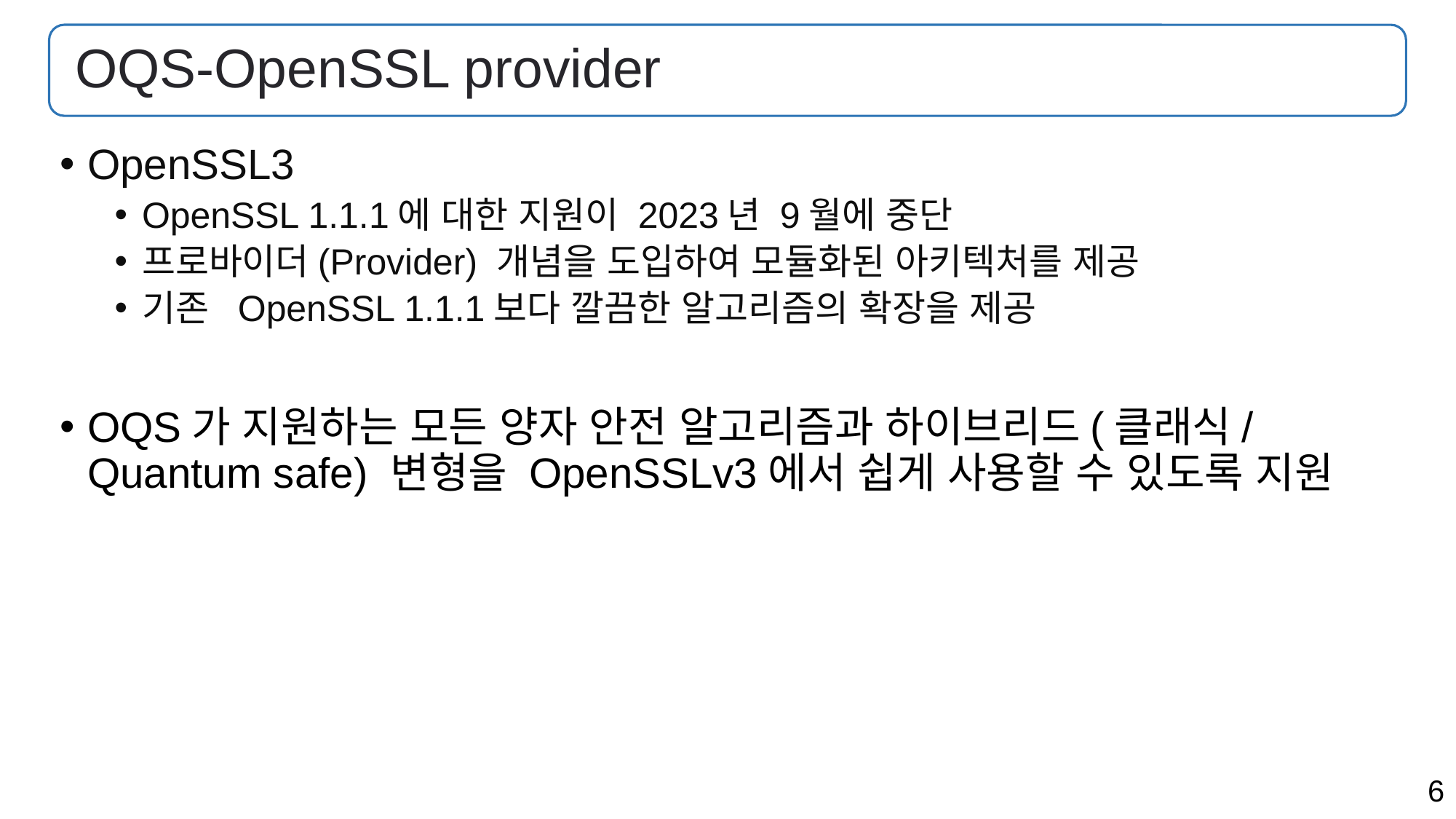

# OQS-OpenSSL provider
OpenSSL3
OpenSSL 1.1.1에 대한 지원이 2023년 9월에 중단
프로바이더(Provider) 개념을 도입하여 모듈화된 아키텍처를 제공
기존  OpenSSL 1.1.1보다 깔끔한 알고리즘의 확장을 제공

OQS가 지원하는 모든 양자 안전 알고리즘과 하이브리드(클래식/Quantum safe) 변형을 OpenSSLv3에서 쉽게 사용할 수 있도록 지원